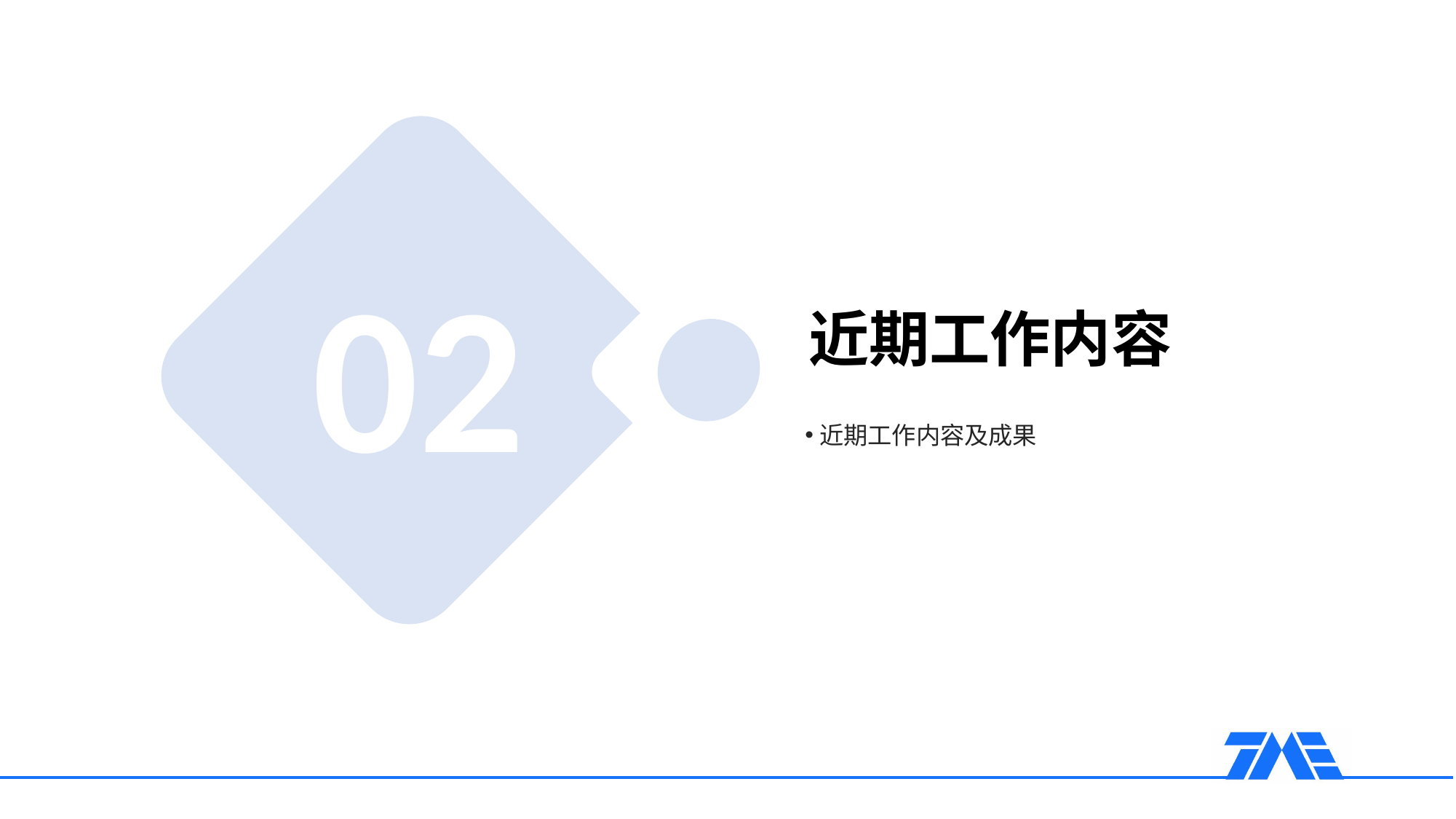

02
近期工作内容
个人经历
近期工作内容及成果
添加相关标题文字
添加相关标题文字